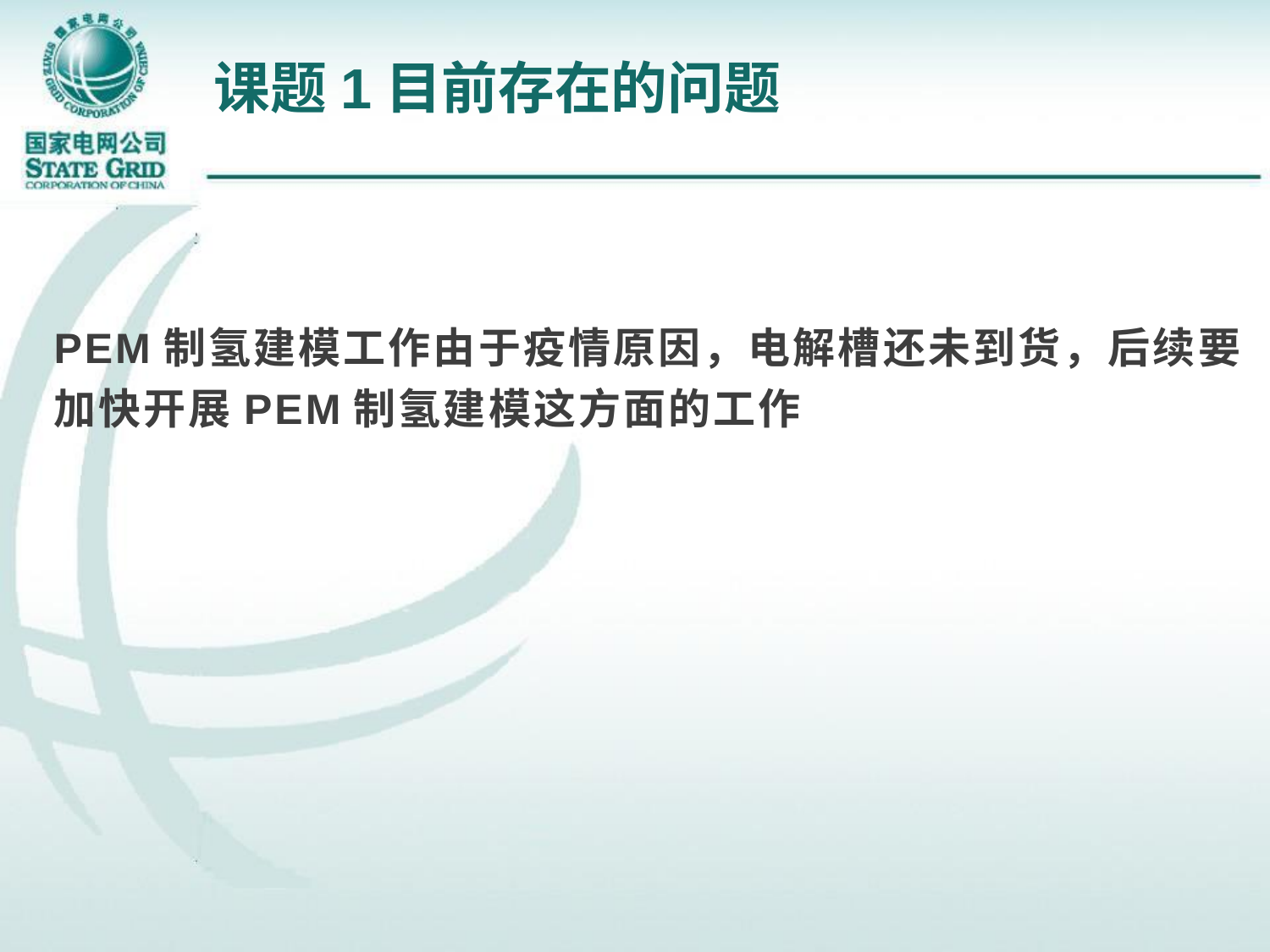

# 课题1目前存在的问题
PEM制氢建模工作由于疫情原因，电解槽还未到货，后续要加快开展PEM制氢建模这方面的工作